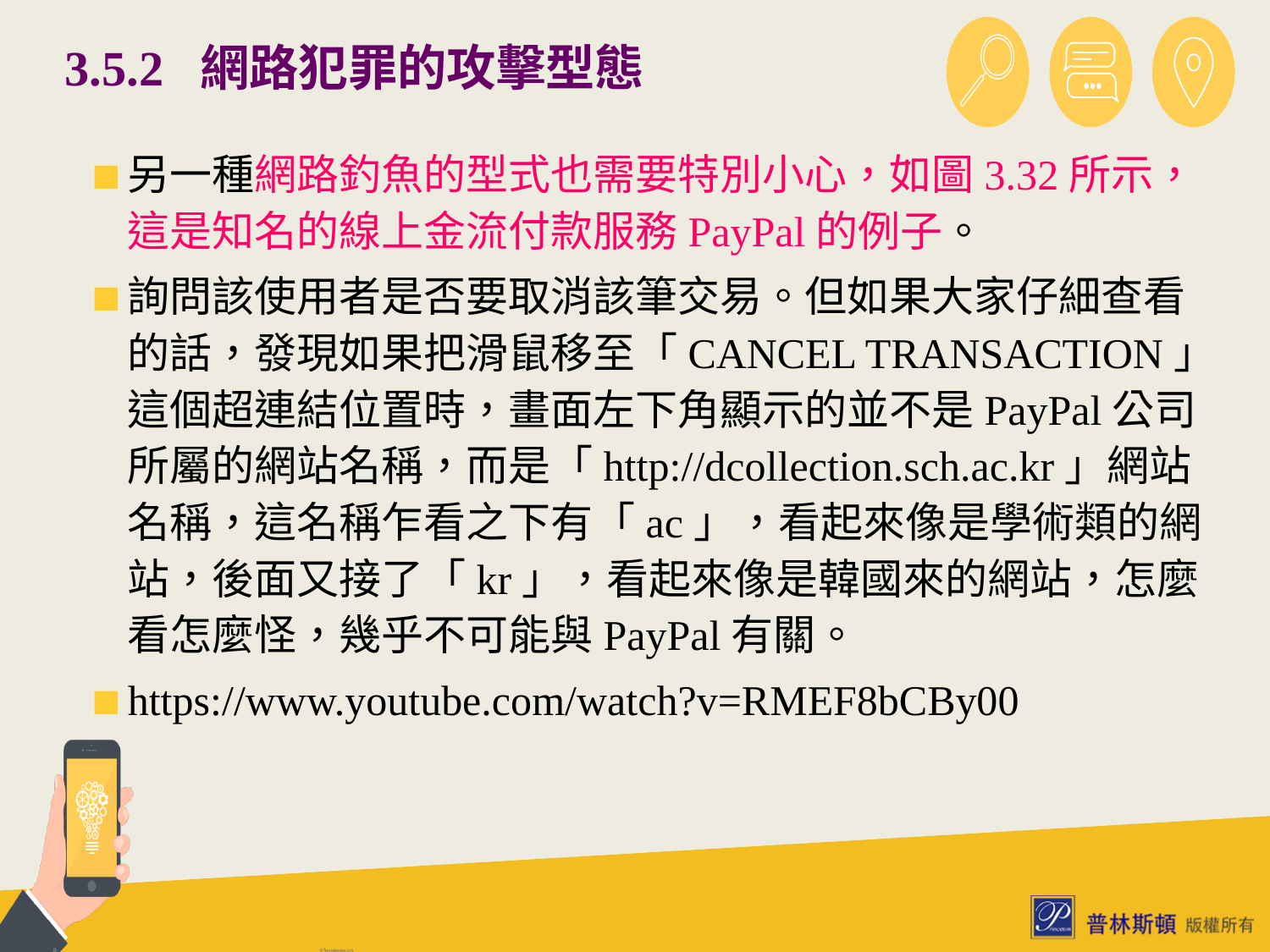

# 3.5.2  網路犯罪的攻擊型態
另一種網路釣魚的型式也需要特別小心，如圖3.32所示，這是知名的線上金流付款服務PayPal的例子。
詢問該使用者是否要取消該筆交易。但如果大家仔細查看的話，發現如果把滑鼠移至「CANCEL TRANSACTION」這個超連結位置時，畫面左下角顯示的並不是PayPal公司所屬的網站名稱，而是「http://dcollection.sch.ac.kr」網站名稱，這名稱乍看之下有「ac」，看起來像是學術類的網站，後面又接了「kr」，看起來像是韓國來的網站，怎麼看怎麼怪，幾乎不可能與PayPal有關。
https://www.youtube.com/watch?v=RMEF8bCBy00